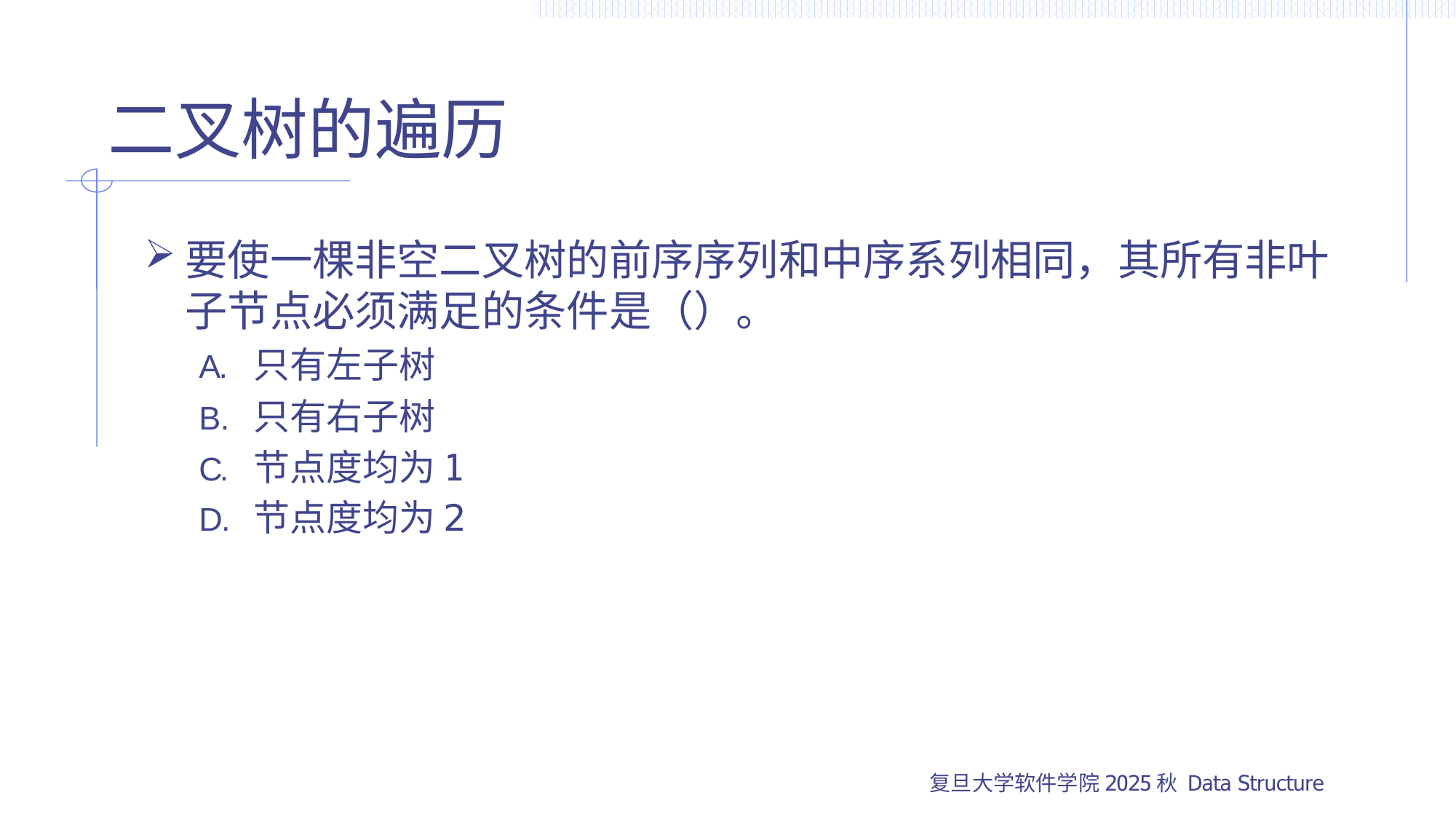

# 二叉树的遍历
要使一棵非空二叉树的前序序列和中序系列相同，其所有非叶子节点必须满足的条件是（）。
只有左子树
只有右子树
节点度均为1
节点度均为2